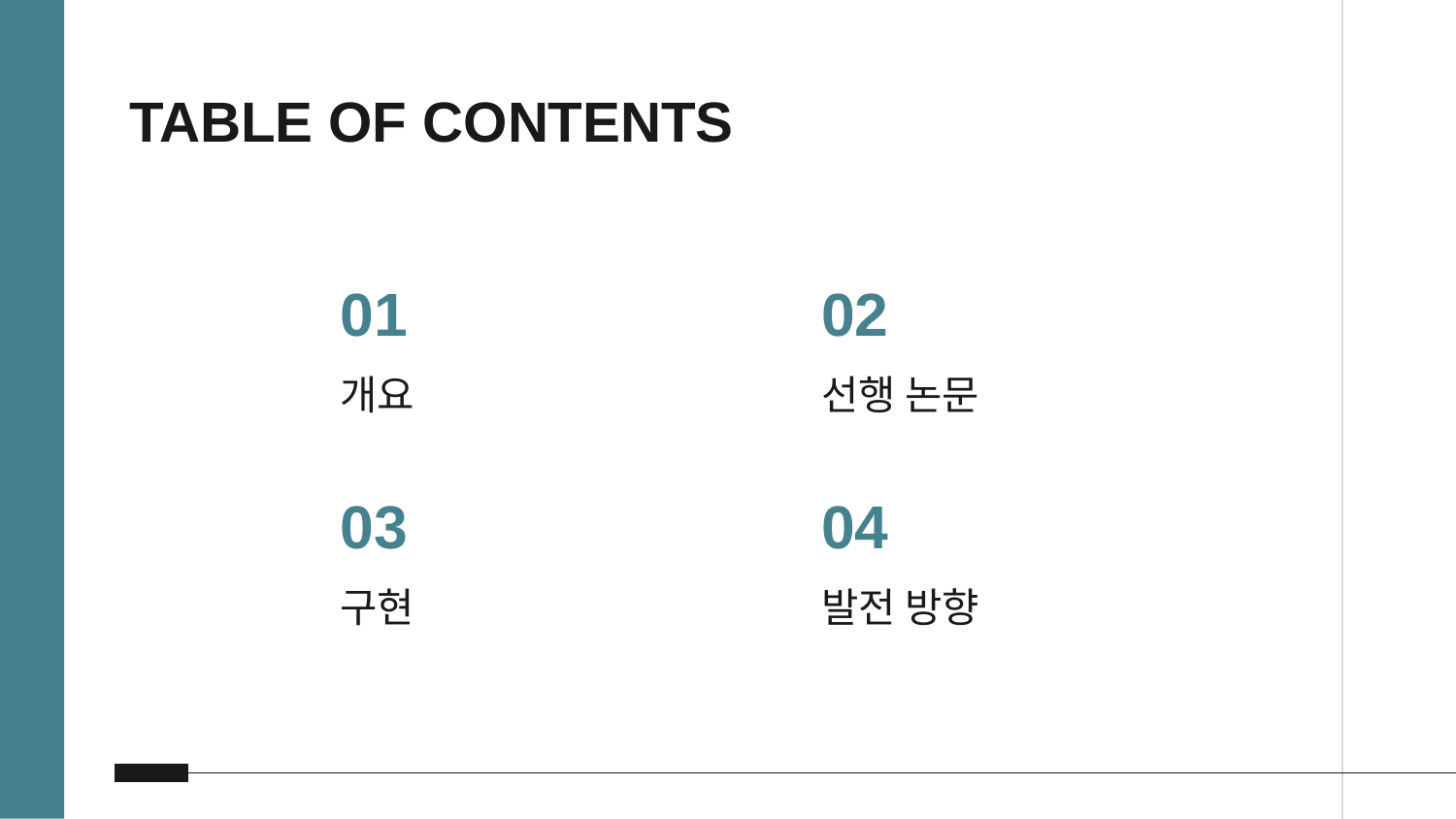

# TABLE OF CONTENTS
01
02
개요
선행 논문
03
04
구현
발전 방향